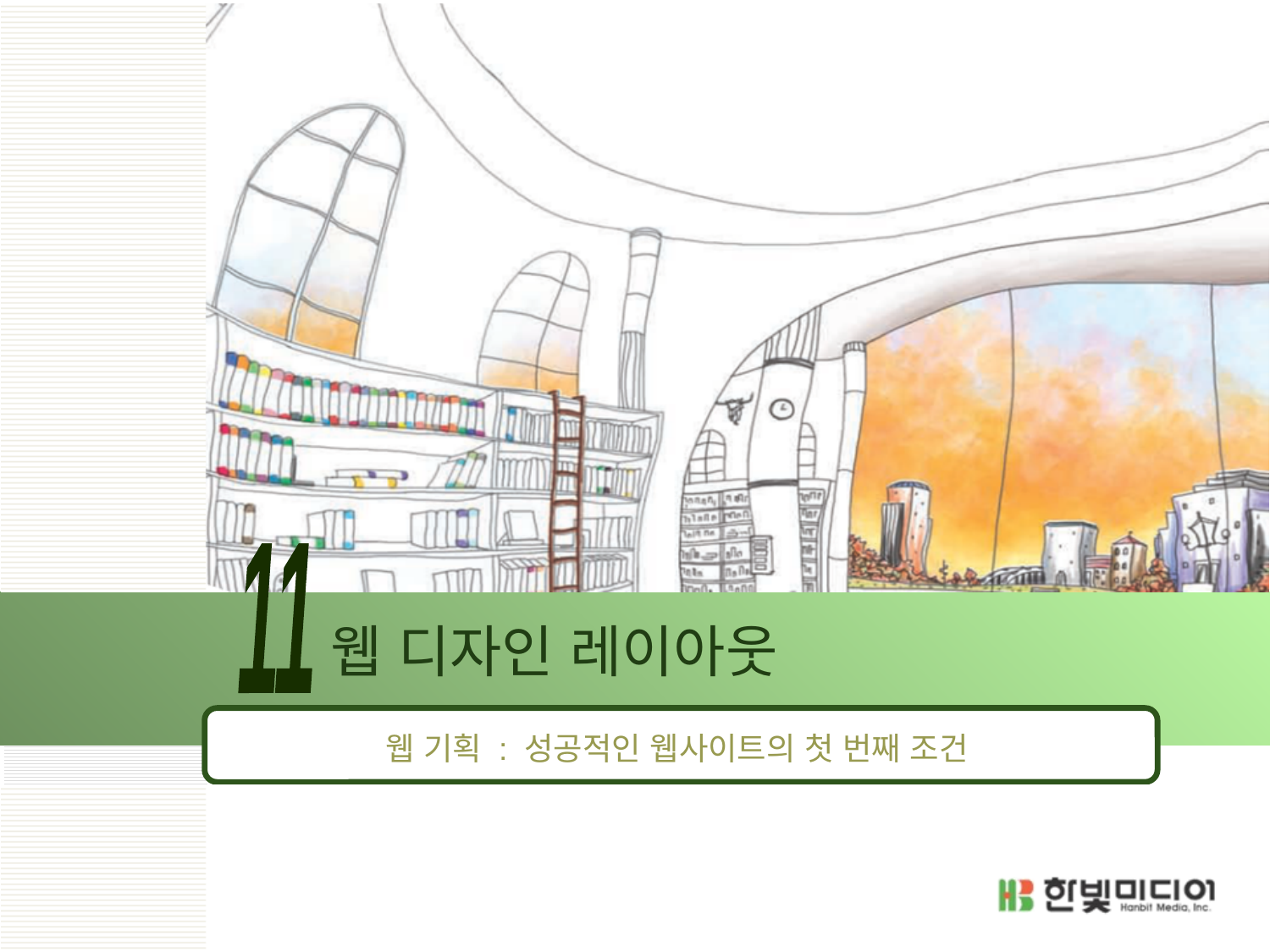

11
# 웹 디자인 레이아웃
웹 기획 : 성공적인 웹사이트의 첫 번째 조건